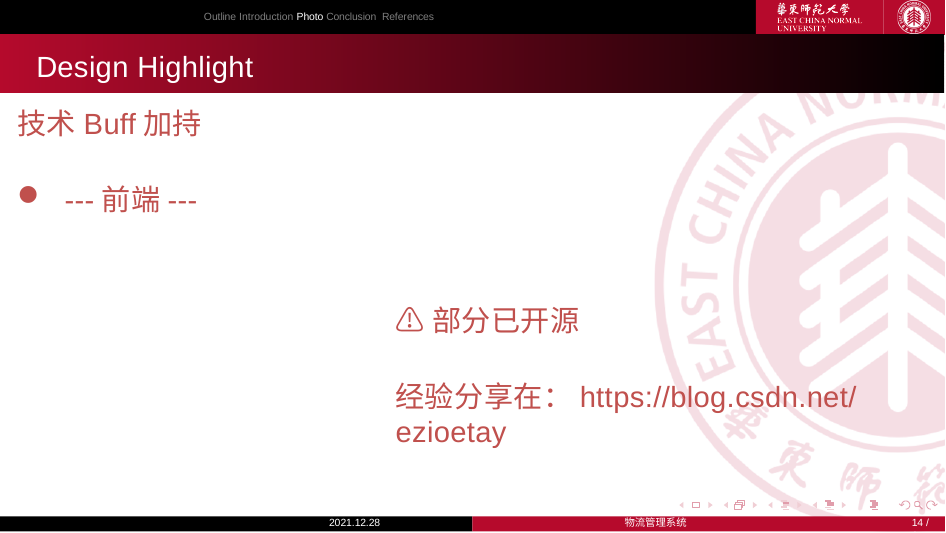

Outline Introduction Photo Conclusion References
Design Highlight
技术Buff加持

---前端---
⚠️部分已开源

经验分享在：https://blog.csdn.net/ezioetay
2021.12.28
物流管理系统

14 / 6